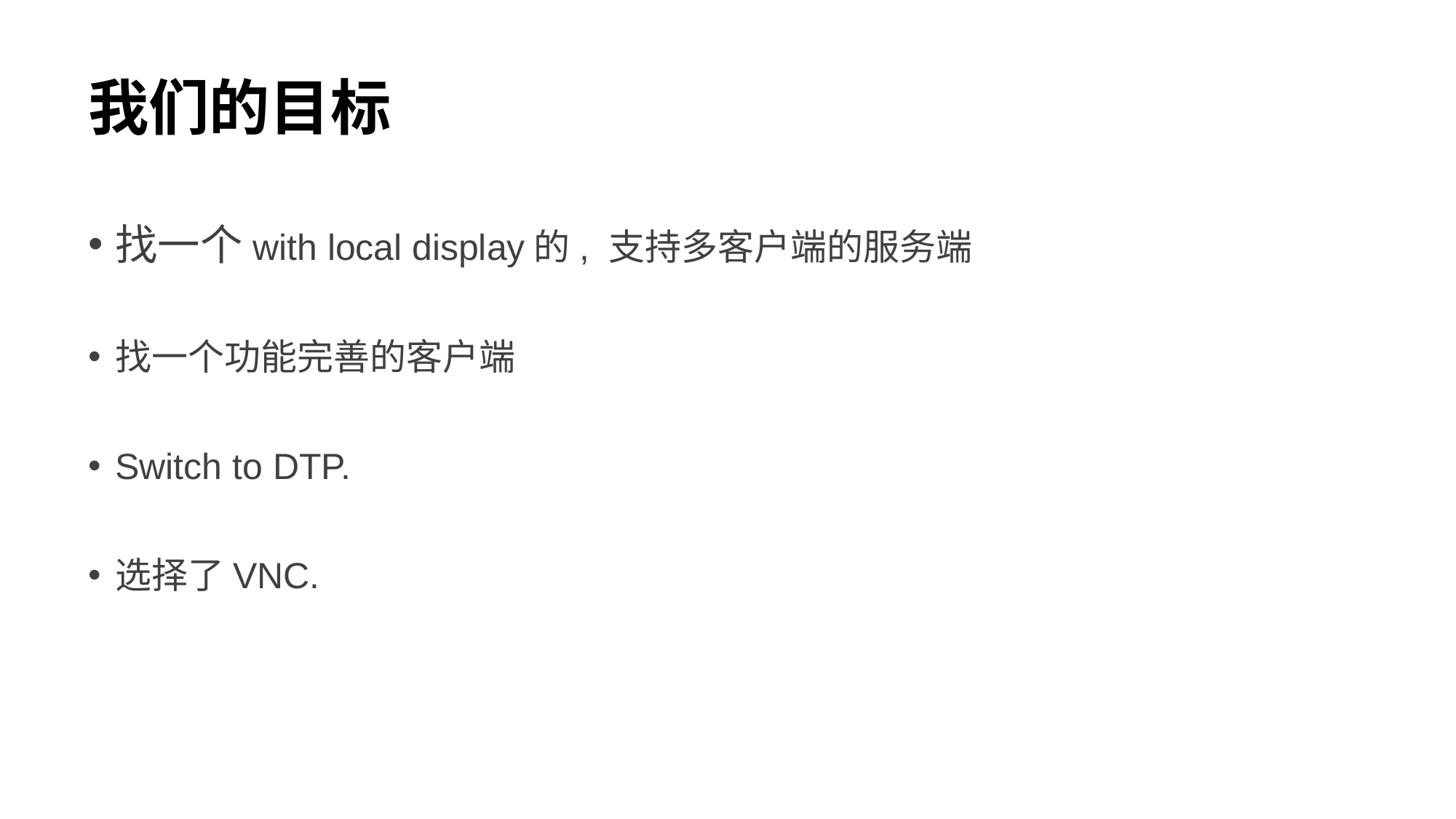

# 我们的目标
找一个with local display的, 支持多客户端的服务端

找一个功能完善的客户端

Switch to DTP.

选择了VNC.